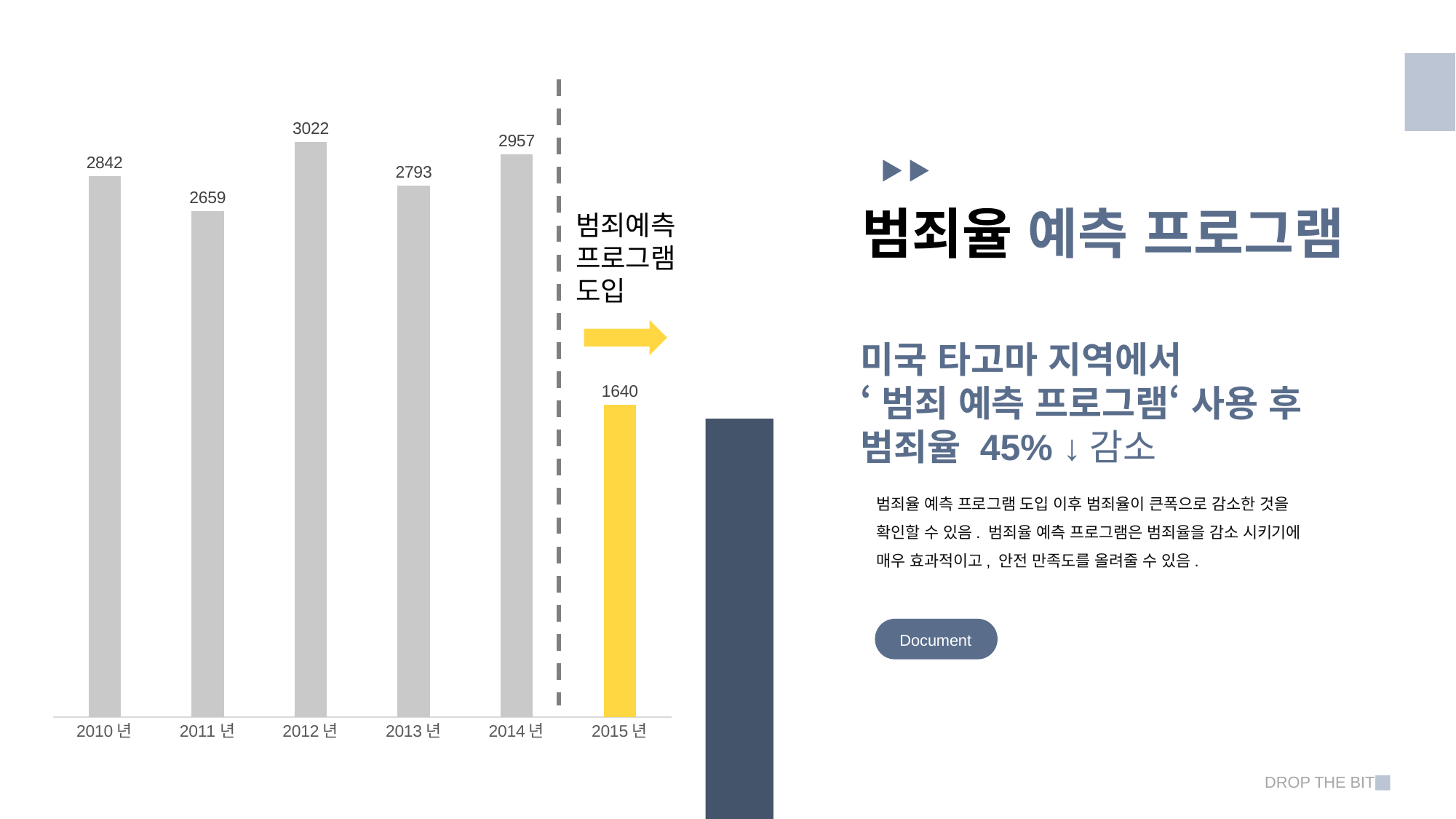

### Chart

| Category | Number |
|---|---|
| 2010년 | 2842.0 |
| 2011년 | 2659.0 |
| 2012년 | 3022.0 |
| 2013년 | 2793.0 |
| 2014년 | 2957.0 |
| 2015년 | 1640.0 |

범죄율 예측 프로그램
범죄예측
프로그램
도입
미국 타고마 지역에서
‘범죄 예측 프로그램‘ 사용 후
범죄율 45% ↓감소

범죄율 예측 프로그램 도입 이후 범죄율이 큰폭으로 감소한 것을 확인할 수 있음. 범죄율 예측 프로그램은 범죄율을 감소 시키기에 매우 효과적이고, 안전 만족도를 올려줄 수 있음.

Document
DROP THE BIT